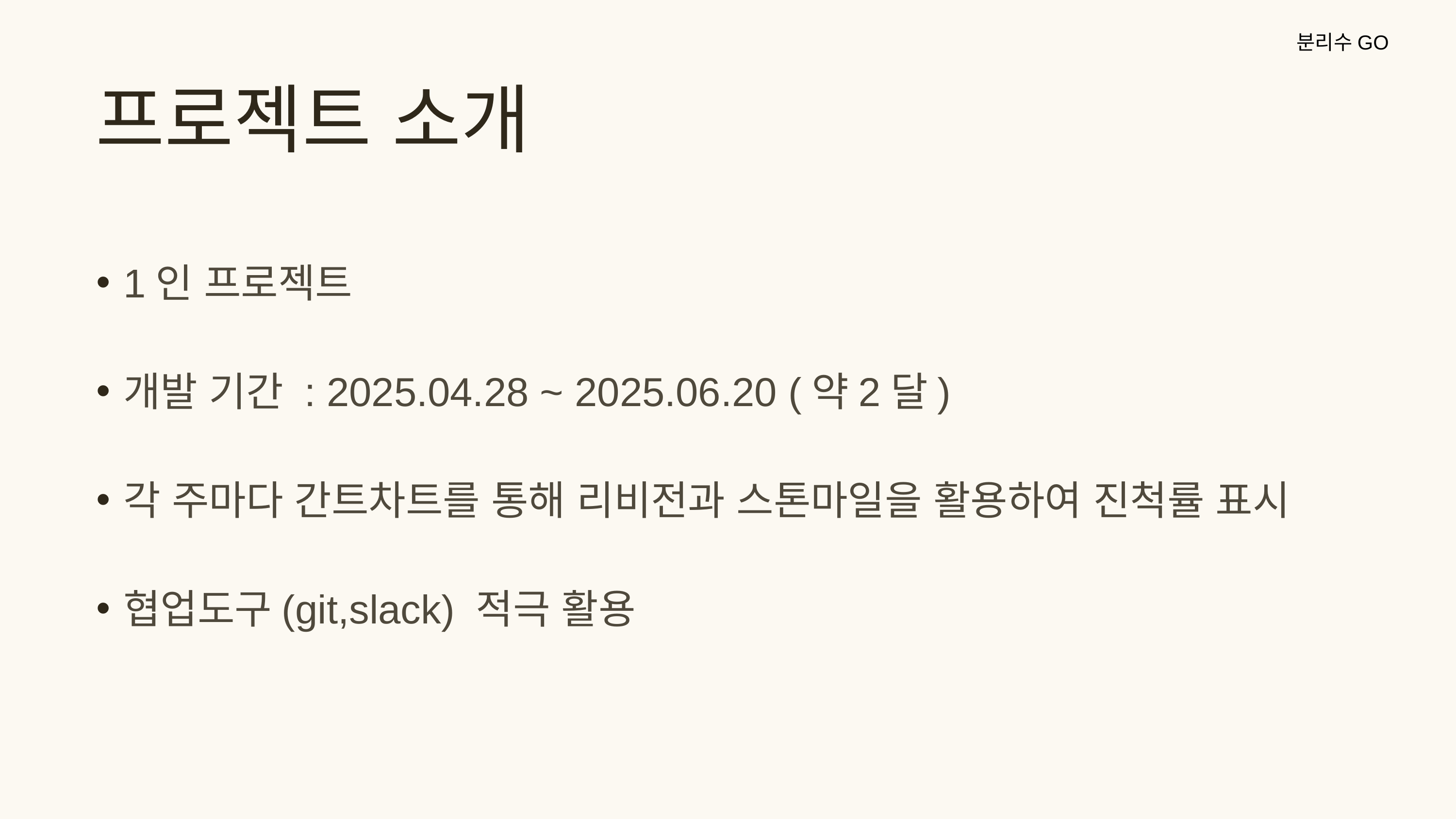

분리수GO
프로젝트 소개
1인 프로젝트

개발 기간 : 2025.04.28 ~ 2025.06.20 (약2달)

각 주마다 간트차트를 통해 리비전과 스톤마일을 활용하여 진척률 표시

협업도구(git,slack) 적극 활용